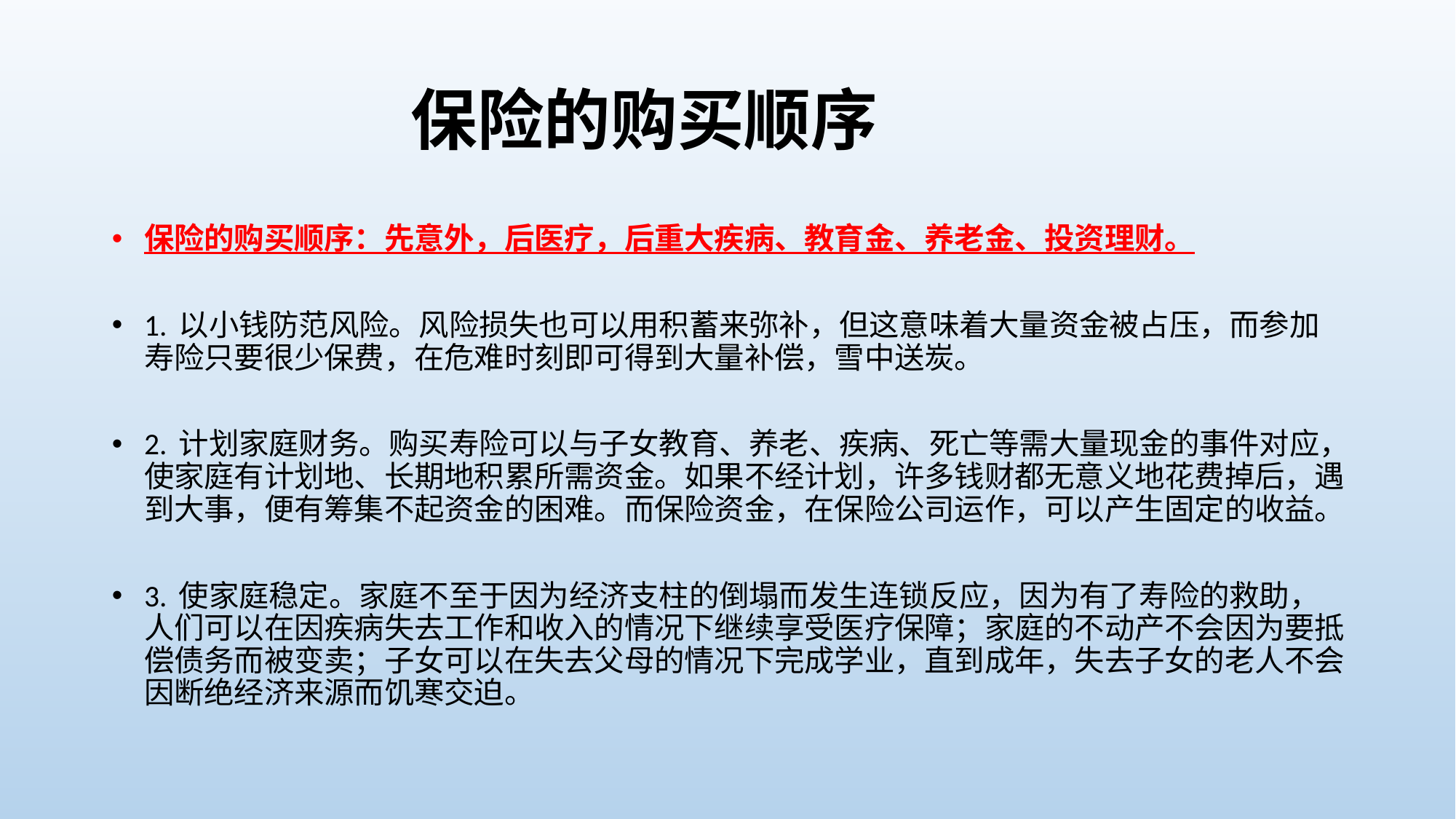

# 保险的购买顺序
保险的购买顺序：先意外，后医疗，后重大疾病、教育金、养老金、投资理财。

1. 以小钱防范风险。风险损失也可以用积蓄来弥补，但这意味着大量资金被占压，而参加寿险只要很少保费，在危难时刻即可得到大量补偿，雪中送炭。

2. 计划家庭财务。购买寿险可以与子女教育、养老、疾病、死亡等需大量现金的事件对应，使家庭有计划地、长期地积累所需资金。如果不经计划，许多钱财都无意义地花费掉后，遇到大事，便有筹集不起资金的困难。而保险资金，在保险公司运作，可以产生固定的收益。

3. 使家庭稳定。家庭不至于因为经济支柱的倒塌而发生连锁反应，因为有了寿险的救助，人们可以在因疾病失去工作和收入的情况下继续享受医疗保障；家庭的不动产不会因为要抵偿债务而被变卖；子女可以在失去父母的情况下完成学业，直到成年，失去子女的老人不会因断绝经济来源而饥寒交迫。